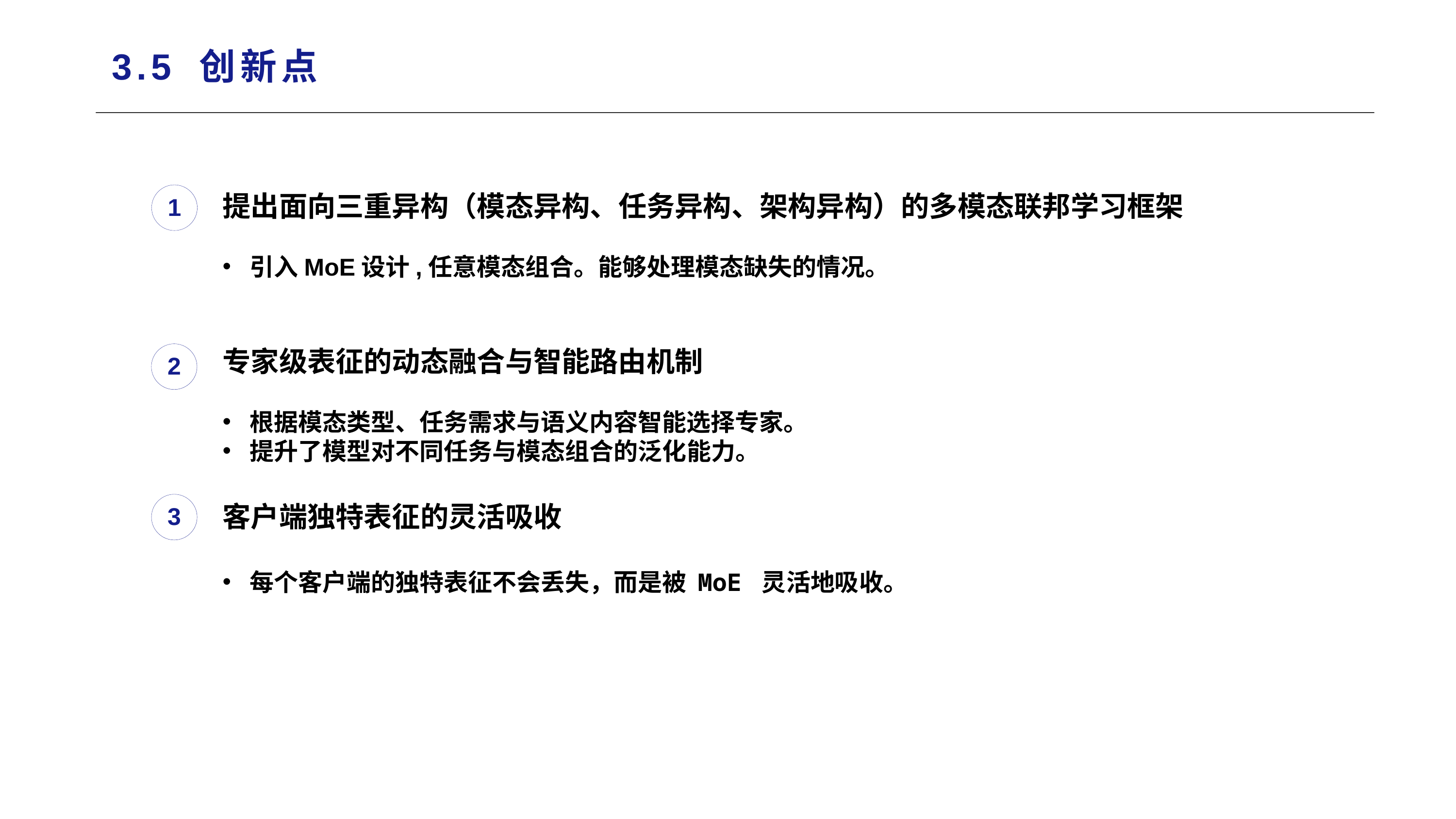

3.5 创新点

1

提出面向三重异构（模态异构、任务异构、架构异构）的多模态联邦学习框架

引入MoE设计,任意模态组合。能够处理模态缺失的情况。

专家级表征的动态融合与智能路由机制

根据模态类型、任务需求与语义内容智能选择专家。
提升了模型对不同任务与模态组合的泛化能力。

客户端独特表征的灵活吸收

每个客户端的独特表征不会丢失，而是被 MoE 灵活地吸收。

2

3